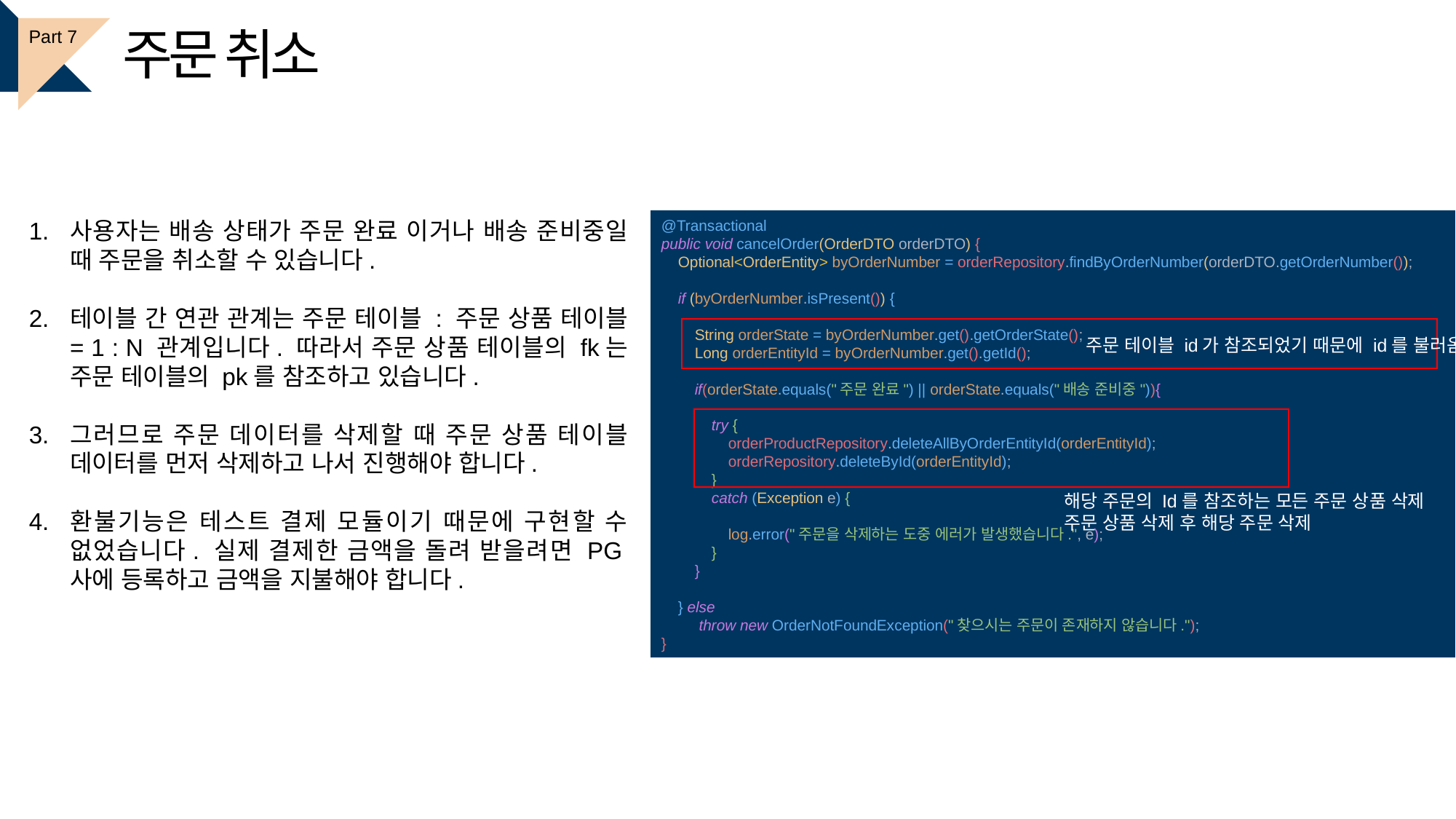

주문 취소

Part 7

사용자는 배송 상태가 주문 완료 이거나 배송 준비중일 때 주문을 취소할 수 있습니다.

테이블 간 연관 관계는 주문 테이블 : 주문 상품 테이블 = 1 : N 관계입니다. 따라서 주문 상품 테이블의 fk는 주문 테이블의 pk를 참조하고 있습니다.

그러므로 주문 데이터를 삭제할 때 주문 상품 테이블 데이터를 먼저 삭제하고 나서 진행해야 합니다.

환불기능은 테스트 결제 모듈이기 때문에 구현할 수 없었습니다. 실제 결제한 금액을 돌려 받을려면 PG사에 등록하고 금액을 지불해야 합니다.

@Transactional
public void cancelOrder(OrderDTO orderDTO) {
    Optional<OrderEntity> byOrderNumber = orderRepository.findByOrderNumber(orderDTO.getOrderNumber());
    if (byOrderNumber.isPresent()) {
        String orderState = byOrderNumber.get().getOrderState();
        Long orderEntityId = byOrderNumber.get().getId();
        if(orderState.equals("주문 완료") || orderState.equals("배송 준비중")){
            try {
                orderProductRepository.deleteAllByOrderEntityId(orderEntityId);
                orderRepository.deleteById(orderEntityId);
            }
            catch (Exception e) {
                log.error("주문을 삭제하는 도중 에러가 발생했습니다.", e);
            }
        }
    } else
         throw new OrderNotFoundException("찾으시는 주문이 존재하지 않습니다.");
}

주문 테이블 id가 참조되었기 때문에 id를 불러옴

해당 주문의 Id를 참조하는 모든 주문 상품 삭제
주문 상품 삭제 후 해당 주문 삭제
두 코드가 일치할 때만 주문 상세 내역 리턴